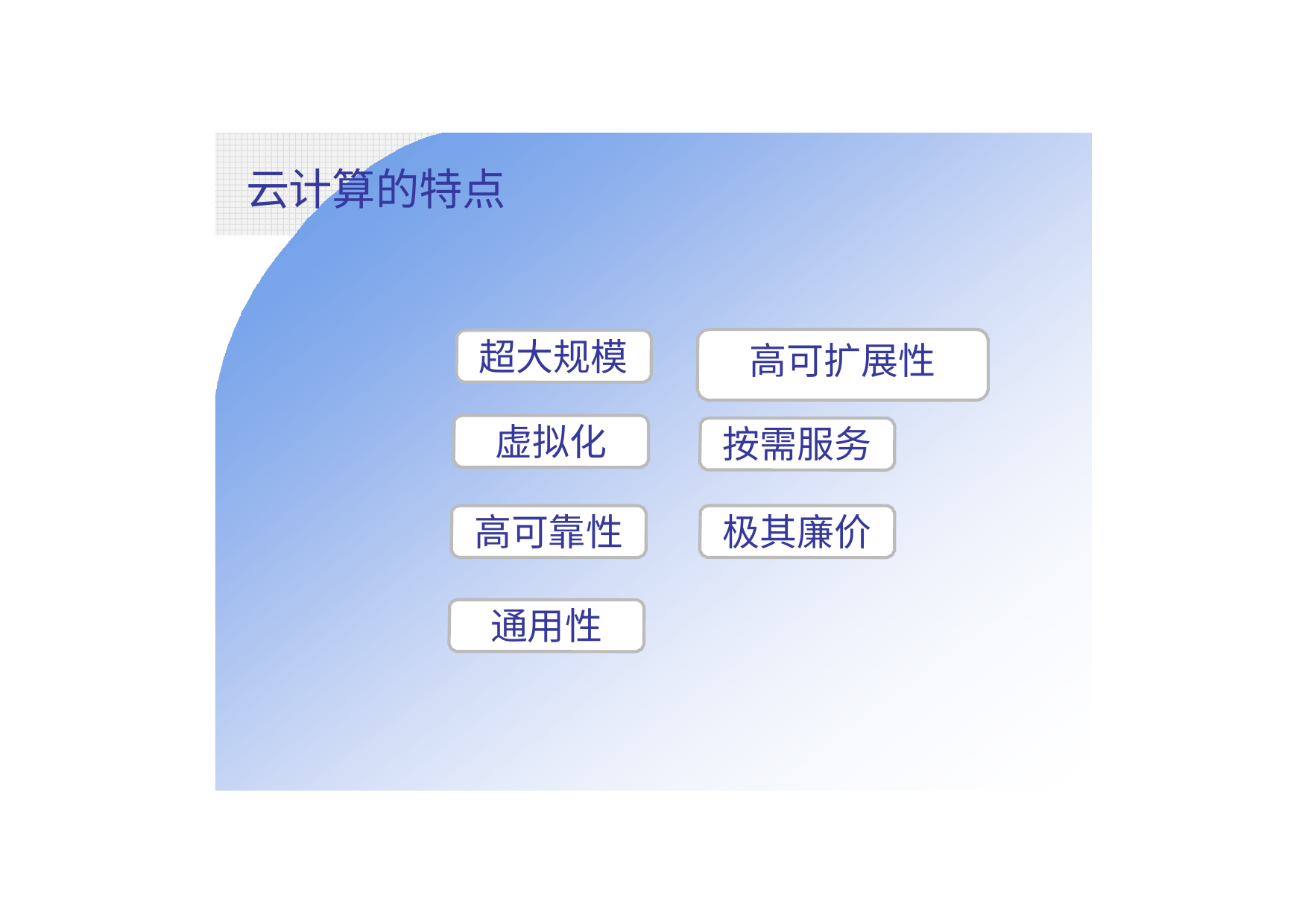

云计算的特点

超大规模
高可扩展性

虚拟化
按需服务

高可靠性
极其廉价

通用性